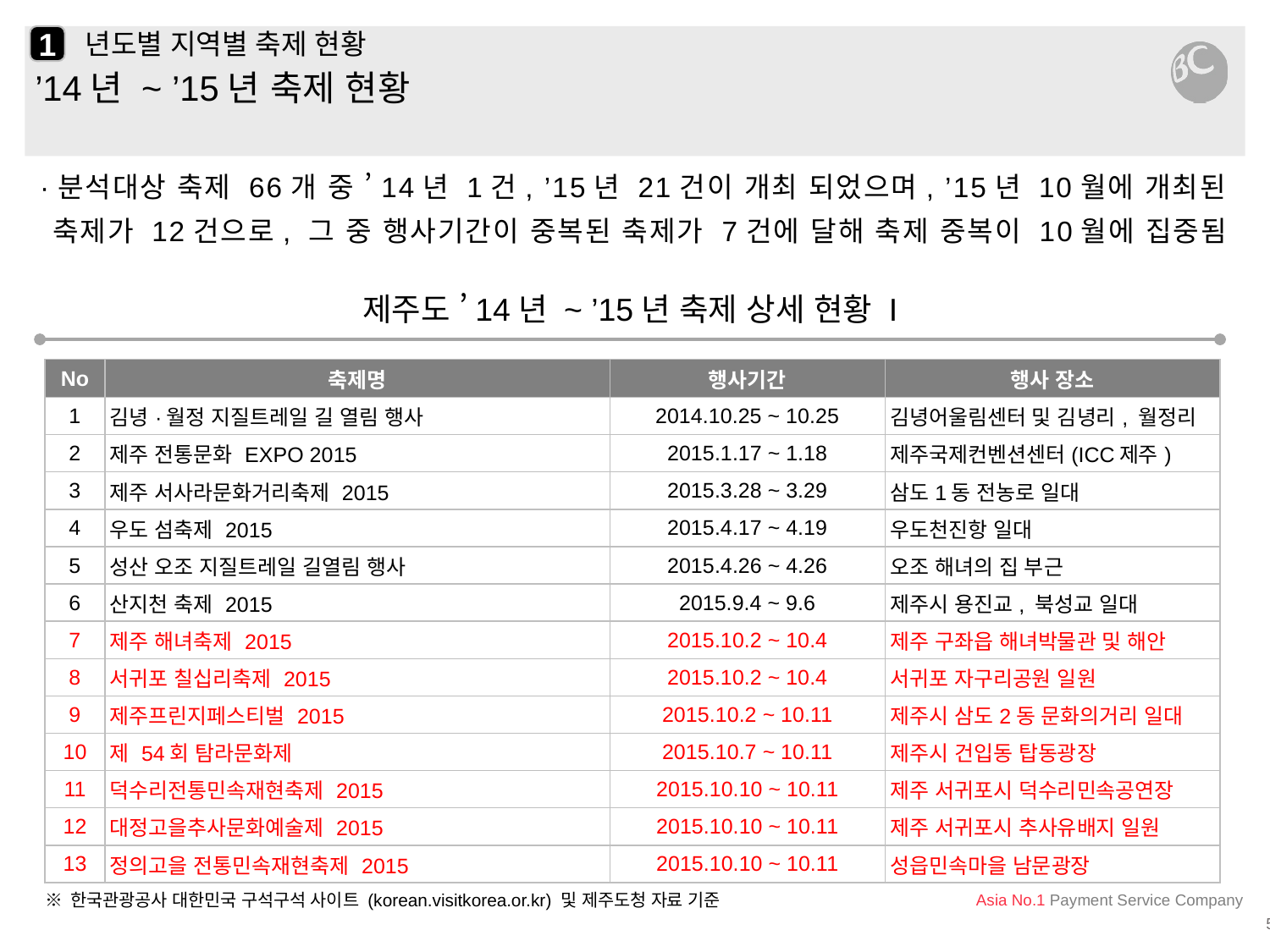

1
# 년도별 지역별 축제 현황
’14년 ~ ’15년 축제 현황
·분석대상 축제 66개 중 ’14년 1건, ’15년 21건이 개최 되었으며, ’15년 10월에 개최된 축제가 12건으로, 그 중 행사기간이 중복된 축제가 7건에 달해 축제 중복이 10월에 집중됨
제주도 ’14년 ~ ’15년 축제 상세 현황 I
| No | 축제명 | 행사기간 | 행사 장소 |
| --- | --- | --- | --- |
| 1 | 김녕·월정 지질트레일 길 열림 행사 | 2014.10.25 ~ 10.25 | 김녕어울림센터 및 김녕리, 월정리 |
| 2 | 제주 전통문화 EXPO 2015 | 2015.1.17 ~ 1.18 | 제주국제컨벤션센터(ICC제주) |
| 3 | 제주 서사라문화거리축제 2015 | 2015.3.28 ~ 3.29 | 삼도1동 전농로 일대 |
| 4 | 우도 섬축제 2015 | 2015.4.17 ~ 4.19 | 우도천진항 일대 |
| 5 | 성산 오조 지질트레일 길열림 행사 | 2015.4.26 ~ 4.26 | 오조 해녀의 집 부근 |
| 6 | 산지천 축제 2015 | 2015.9.4 ~ 9.6 | 제주시 용진교, 북성교 일대 |
| 7 | 제주 해녀축제 2015 | 2015.10.2 ~ 10.4 | 제주 구좌읍 해녀박물관 및 해안 |
| 8 | 서귀포 칠십리축제 2015 | 2015.10.2 ~ 10.4 | 서귀포 자구리공원 일원 |
| 9 | 제주프린지페스티벌 2015 | 2015.10.2 ~ 10.11 | 제주시 삼도2동 문화의거리 일대 |
| 10 | 제 54회 탐라문화제 | 2015.10.7 ~ 10.11 | 제주시 건입동 탑동광장 |
| 11 | 덕수리전통민속재현축제 2015 | 2015.10.10 ~ 10.11 | 제주 서귀포시 덕수리민속공연장 |
| 12 | 대정고을추사문화예술제 2015 | 2015.10.10 ~ 10.11 | 제주 서귀포시 추사유배지 일원 |
| 13 | 정의고을 전통민속재현축제 2015 | 2015.10.10 ~ 10.11 | 성읍민속마을 남문광장 |
※ 한국관광공사 대한민국 구석구석 사이트 (korean.visitkorea.or.kr) 및 제주도청 자료 기준